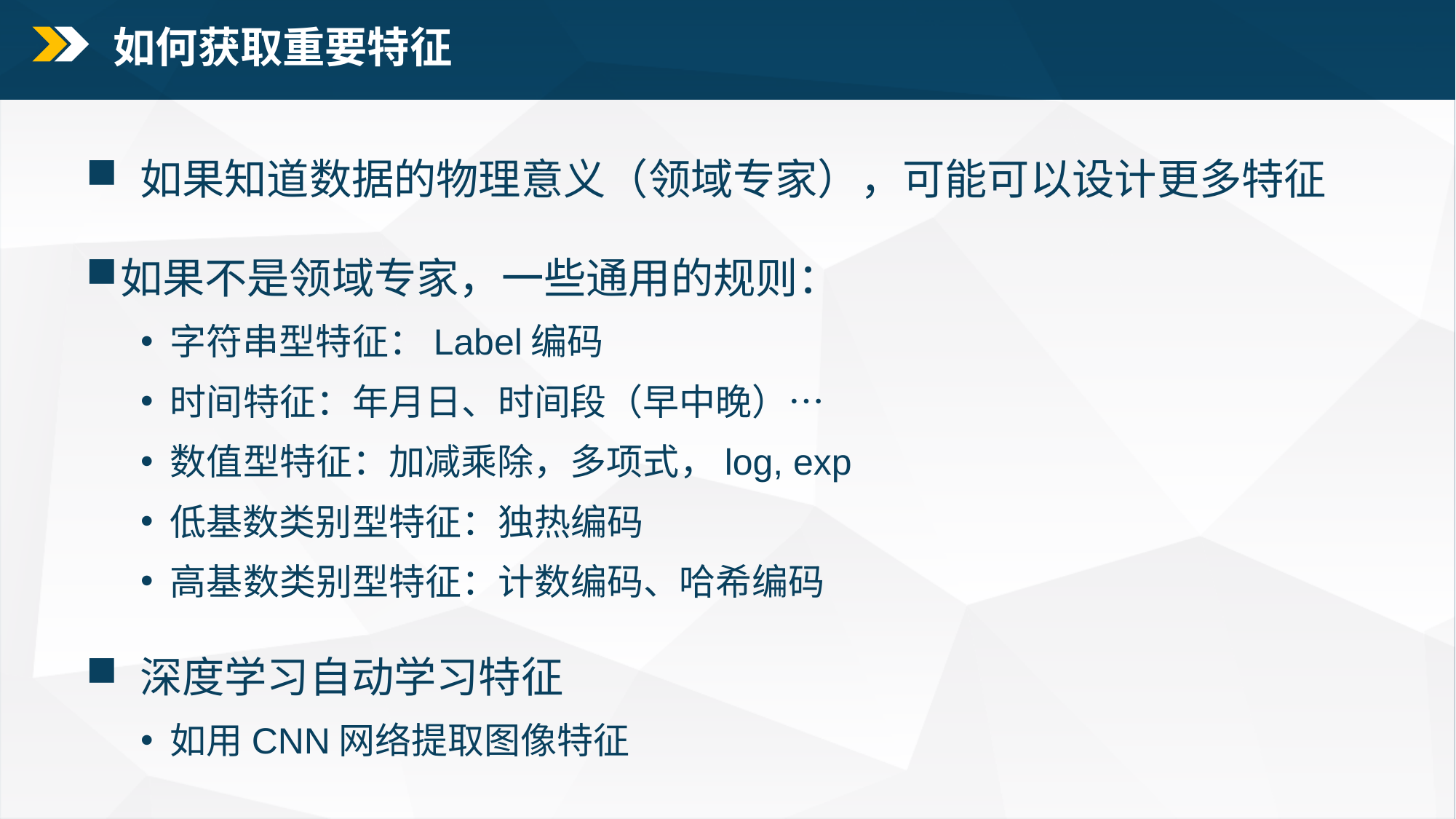

如何获取重要特征
 如果知道数据的物理意义（领域专家），可能可以设计更多特征

如果不是领域专家，一些通用的规则：
 字符串型特征：Label编码
 时间特征：年月日、时间段（早中晚）…
 数值型特征：加减乘除，多项式，log, exp
 低基数类别型特征：独热编码
 高基数类别型特征：计数编码、哈希编码

 深度学习自动学习特征
 如用CNN网络提取图像特征